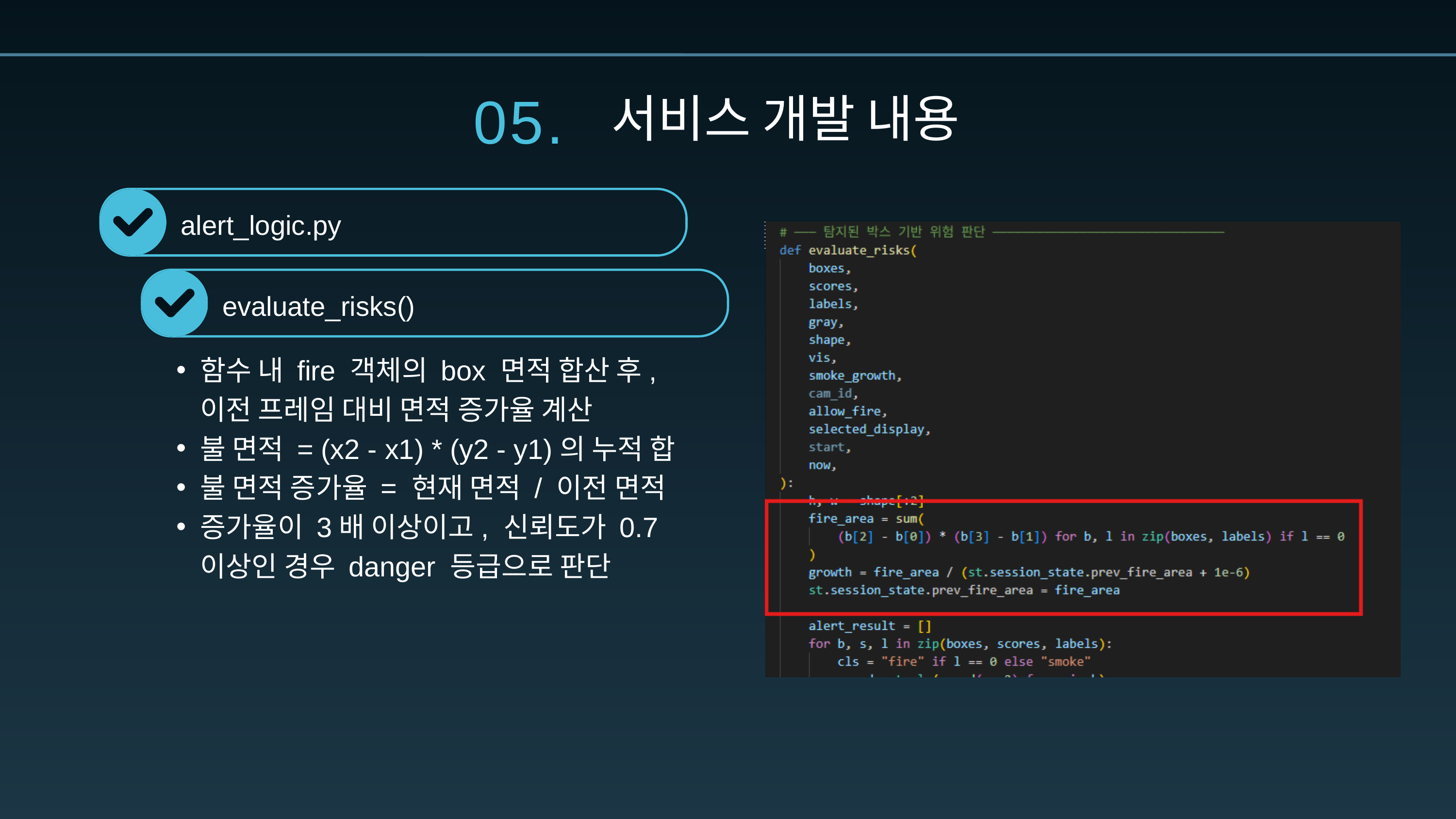

05.
서비스 개발 내용

alert_logic.py

evaluate_risks()
함수 내 fire 객체의 box 면적 합산 후, 이전 프레임 대비 면적 증가율 계산
불 면적 = (x2 - x1) * (y2 - y1)의 누적 합
불 면적 증가율 = 현재 면적 / 이전 면적
증가율이 3배 이상이고, 신뢰도가 0.7 이상인 경우 danger 등급으로 판단